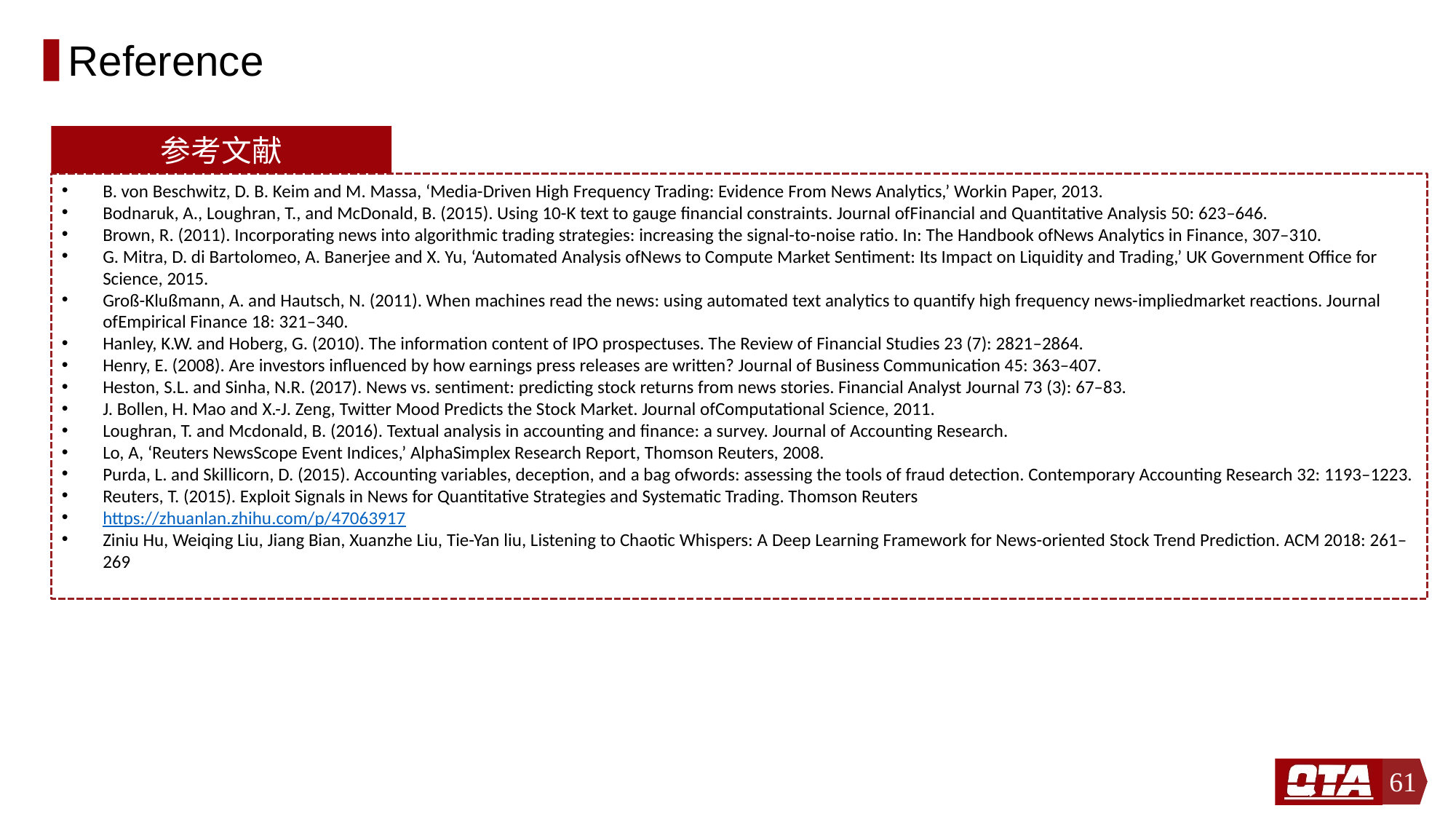

# Reference
参考文献
B. von Beschwitz, D. B. Keim and M. Massa, ‘Media-Driven High Frequency Trading: Evidence From News Analytics,’ Workin Paper, 2013.
Bodnaruk, A., Loughran, T., and McDonald, B. (2015). Using 10-K text to gauge financial constraints. Journal ofFinancial and Quantitative Analysis 50: 623–646.
Brown, R. (2011). Incorporating news into algorithmic trading strategies: increasing the signal-to-noise ratio. In: The Handbook ofNews Analytics in Finance, 307–310.
G. Mitra, D. di Bartolomeo, A. Banerjee and X. Yu, ‘Automated Analysis ofNews to Compute Market Sentiment: Its Impact on Liquidity and Trading,’ UK Government Office for Science, 2015.
Groß-Klußmann, A. and Hautsch, N. (2011). When machines read the news: using automated text analytics to quantify high frequency news-impliedmarket reactions. Journal ofEmpirical Finance 18: 321–340.
Hanley, K.W. and Hoberg, G. (2010). The information content of IPO prospectuses. The Review of Financial Studies 23 (7): 2821–2864.
Henry, E. (2008). Are investors influenced by how earnings press releases are written? Journal of Business Communication 45: 363–407.
Heston, S.L. and Sinha, N.R. (2017). News vs. sentiment: predicting stock returns from news stories. Financial Analyst Journal 73 (3): 67–83.
J. Bollen, H. Mao and X.-J. Zeng, Twitter Mood Predicts the Stock Market. Journal ofComputational Science, 2011.
Loughran, T. and Mcdonald, B. (2016). Textual analysis in accounting and finance: a survey. Journal of Accounting Research.
Lo, A, ‘Reuters NewsScope Event Indices,’ AlphaSimplex Research Report, Thomson Reuters, 2008.
Purda, L. and Skillicorn, D. (2015). Accounting variables, deception, and a bag ofwords: assessing the tools of fraud detection. Contemporary Accounting Research 32: 1193–1223.
Reuters, T. (2015). Exploit Signals in News for Quantitative Strategies and Systematic Trading. Thomson Reuters
https://zhuanlan.zhihu.com/p/47063917
Ziniu Hu, Weiqing Liu, Jiang Bian, Xuanzhe Liu, Tie-Yan liu, Listening to Chaotic Whispers: A Deep Learning Framework for News-oriented Stock Trend Prediction. ACM 2018: 261–269

61